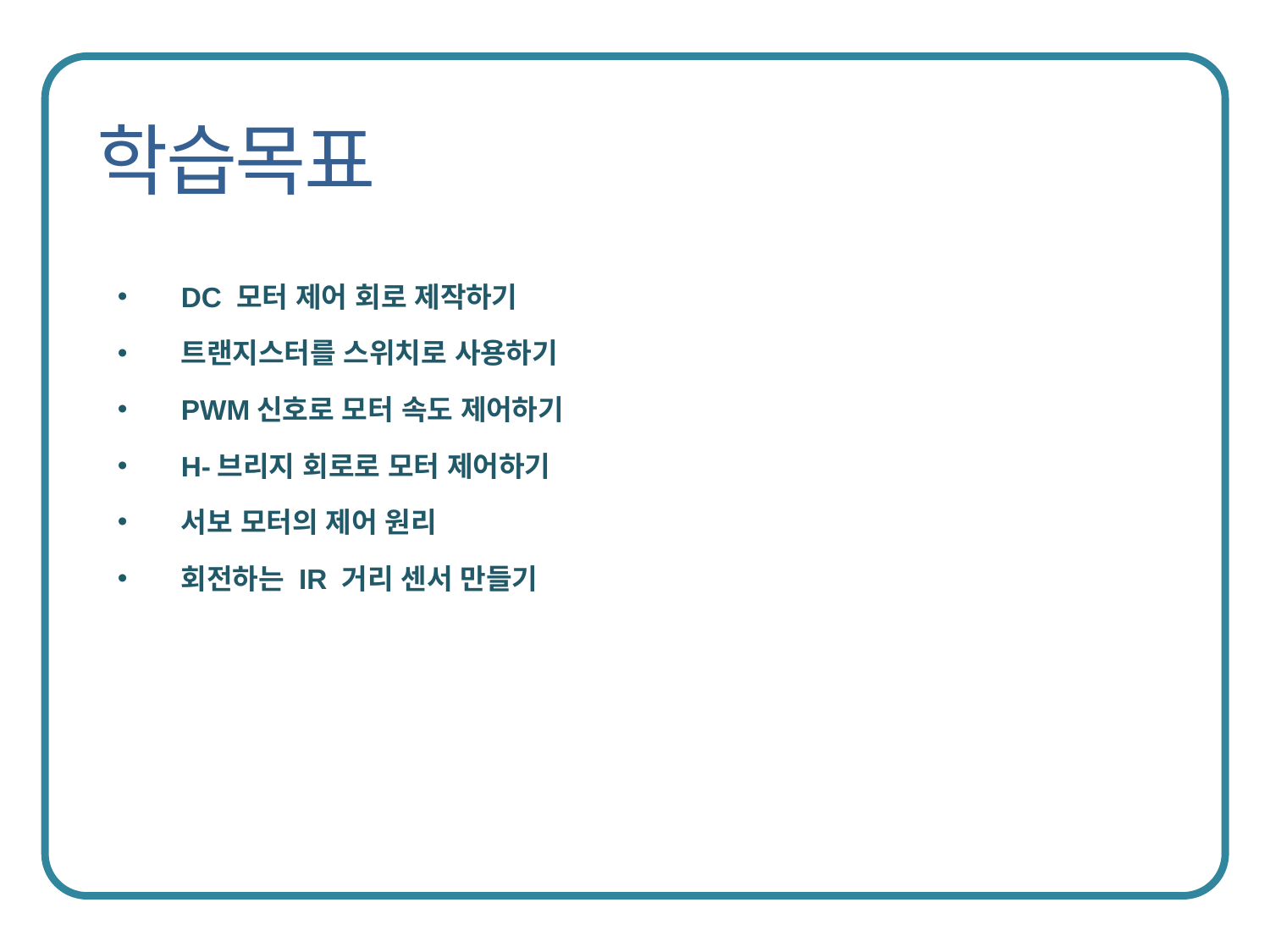

DC 모터 제어 회로 제작하기
트랜지스터를 스위치로 사용하기
PWM신호로 모터 속도 제어하기
H-브리지 회로로 모터 제어하기
서보 모터의 제어 원리
회전하는 IR 거리 센서 만들기